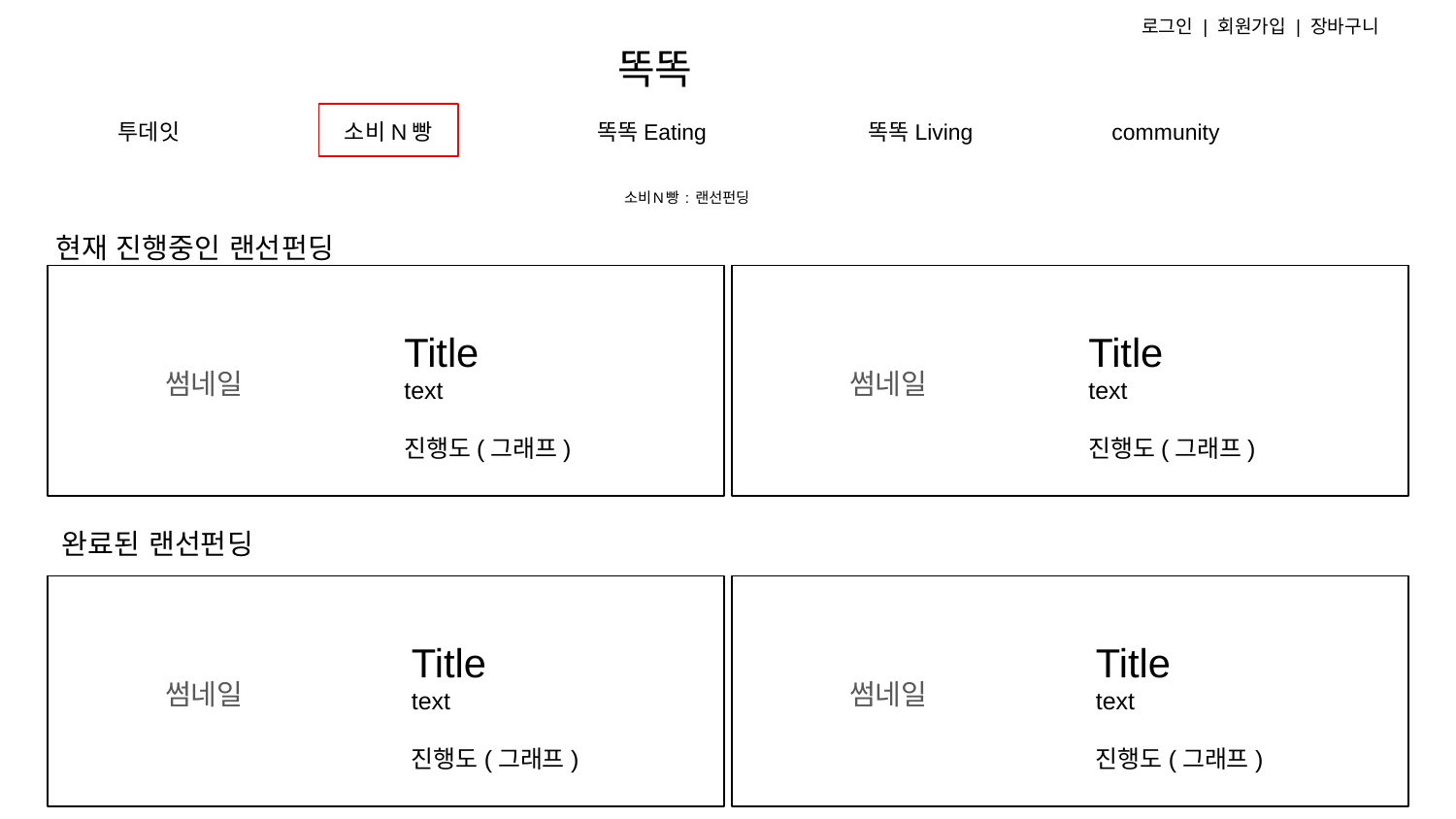

로그인 | 회원가입 | 장바구니
똑똑
투데잇
소비N빵
똑똑Eating
똑똑Living
community
# 소비N빵 : 랜선펀딩
현재 진행중인 랜선펀딩
            썸네일
            썸네일
Title
text

진행도(그래프)
Title
text

진행도(그래프)
완료된 랜선펀딩
            썸네일
            썸네일
Title
text

진행도(그래프)
Title
text

진행도(그래프)